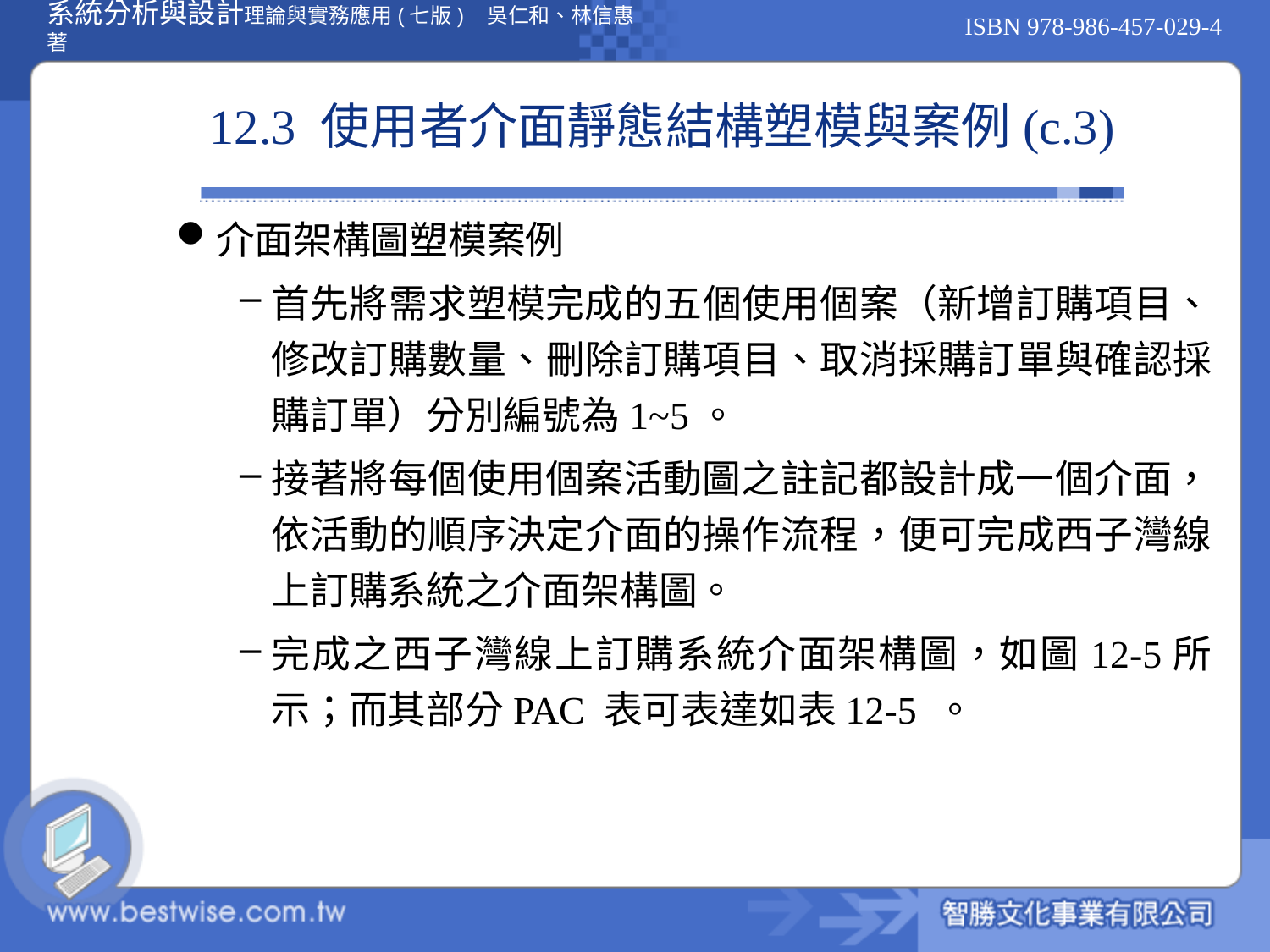

# 12.3 使用者介面靜態結構塑模與案例(c.3)
介面架構圖塑模案例
首先將需求塑模完成的五個使用個案（新增訂購項目、修改訂購數量、刪除訂購項目、取消採購訂單與確認採購訂單）分別編號為1~5。
接著將每個使用個案活動圖之註記都設計成一個介面，依活動的順序決定介面的操作流程，便可完成西子灣線上訂購系統之介面架構圖。
完成之西子灣線上訂購系統介面架構圖，如圖12-5所示；而其部分PAC 表可表達如表12-5 。